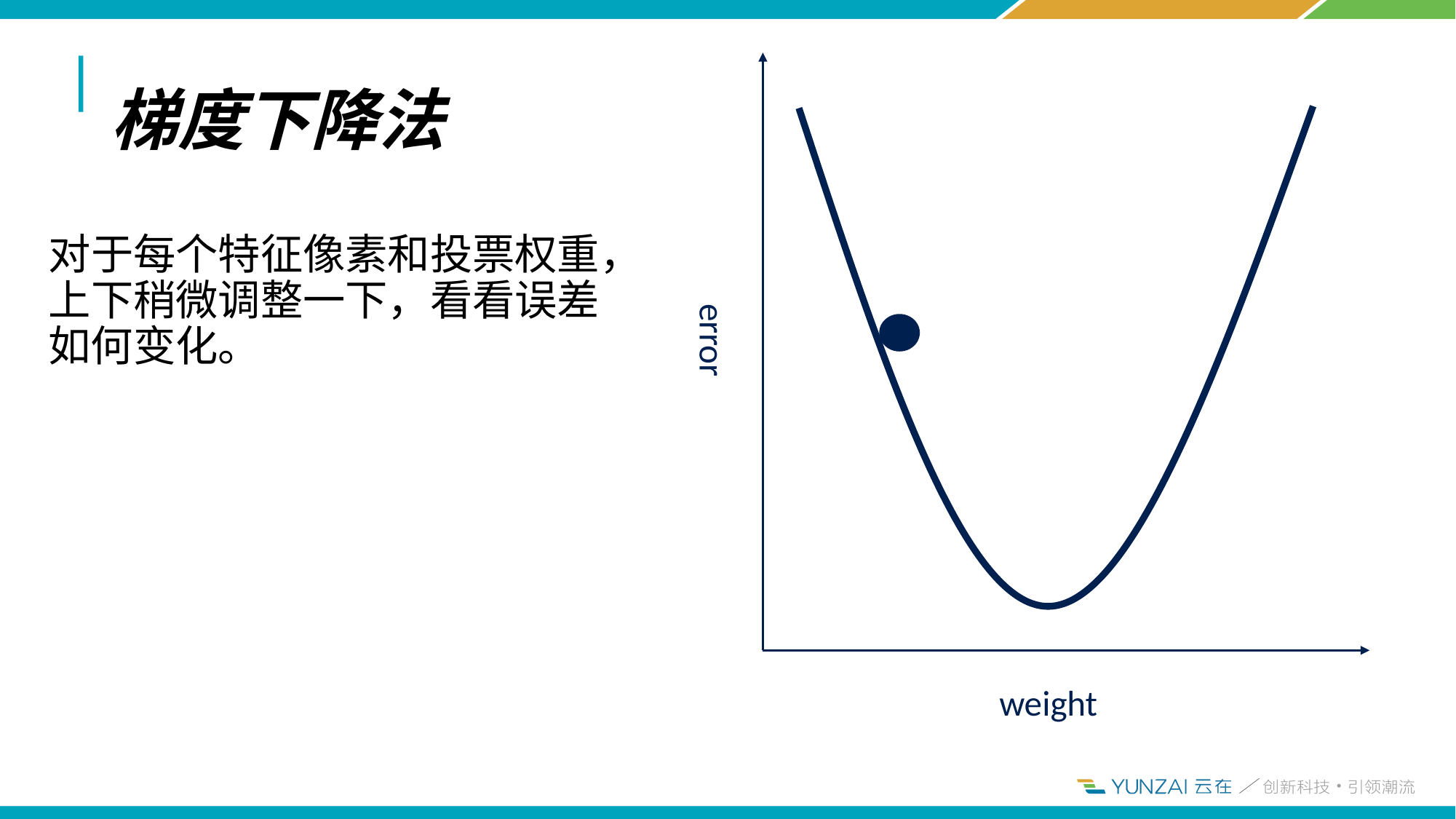

# 梯度下降法

对于每个特征像素和投票权重，上下稍微调整一下，看看误差如何变化。
error

weight